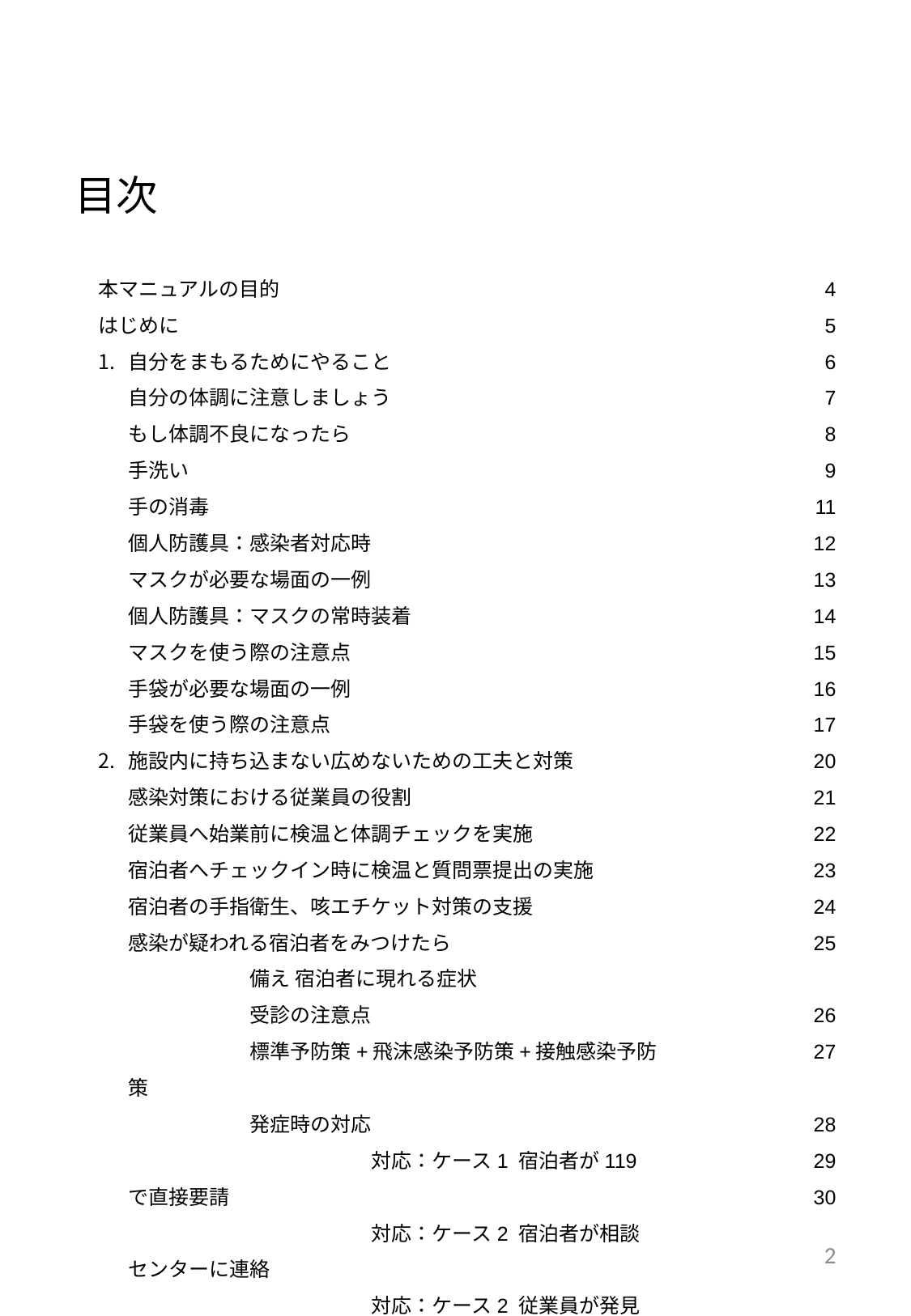

# 目次
本マニュアルの目的
はじめに
自分をまもるためにやること
自分の体調に注意しましょう
もし体調不良になったら
手洗い
手の消毒
個人防護具：感染者対応時
マスクが必要な場面の一例
個人防護具：マスクの常時装着
マスクを使う際の注意点
手袋が必要な場面の一例
手袋を使う際の注意点
施設内に持ち込まない広めないための工夫と対策
感染対策における従業員の役割
従業員へ始業前に検温と体調チェックを実施
宿泊者へチェックイン時に検温と質問票提出の実施
宿泊者の手指衛生、咳エチケット対策の支援
感染が疑われる宿泊者をみつけたら
	備え 宿泊者に現れる症状
	受診の注意点
	標準予防策+飛沫感染予防策+接触感染予防策
	発症時の対応
		対応：ケース1 宿泊者が119で直接要請
		対応：ケース2 宿泊者が相談センターに連絡
		対応：ケース2 従業員が発見
4
5
6
7
8
9
11
12
13
14
15
16
17
20
21
22
23
24
25

26
27

28
29
30

2